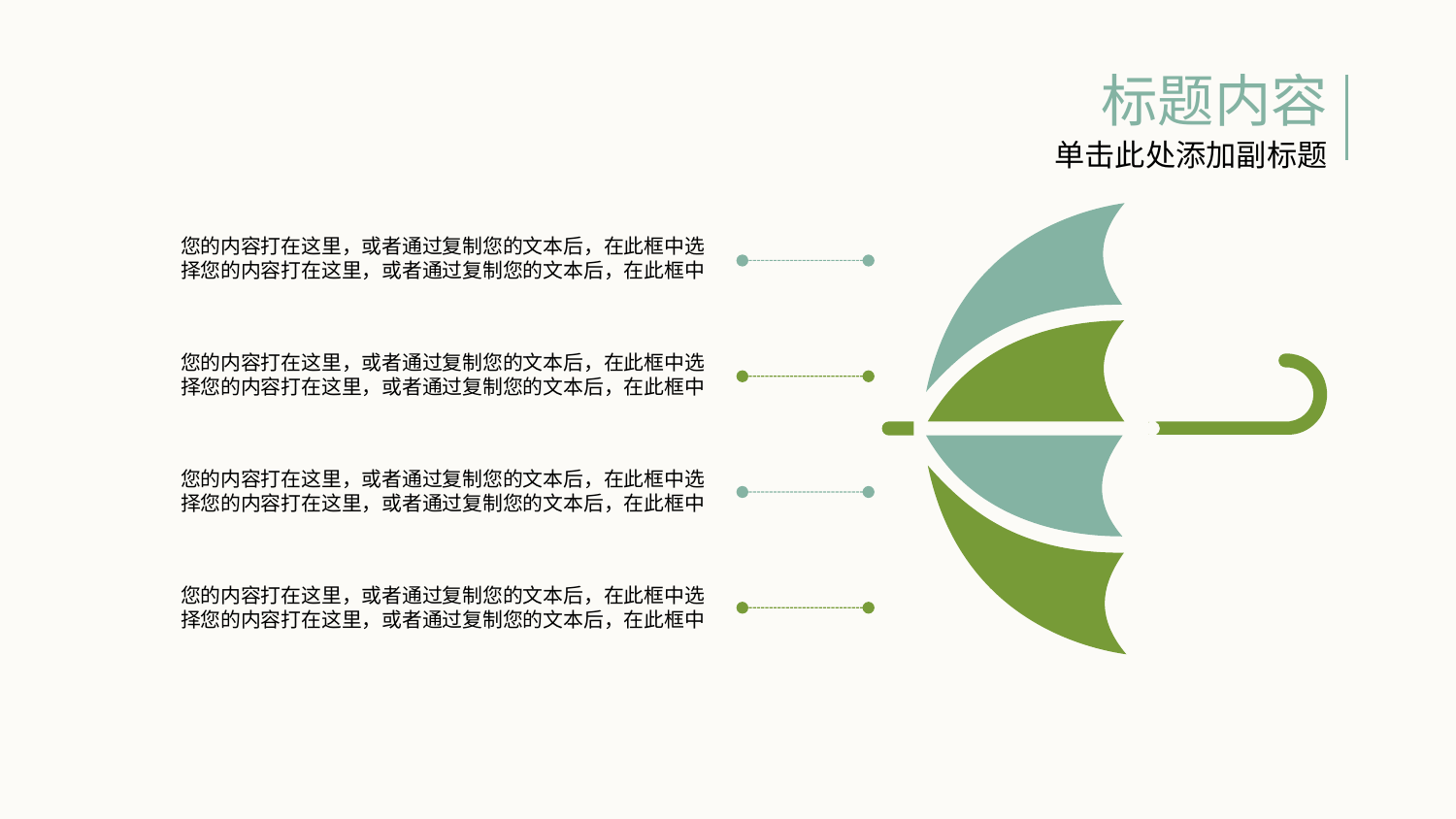

标题内容
单击此处添加副标题

您的内容打在这里，或者通过复制您的文本后，在此框中选择您的内容打在这里，或者通过复制您的文本后，在此框中
您的内容打在这里，或者通过复制您的文本后，在此框中选择您的内容打在这里，或者通过复制您的文本后，在此框中
您的内容打在这里，或者通过复制您的文本后，在此框中选择您的内容打在这里，或者通过复制您的文本后，在此框中
您的内容打在这里，或者通过复制您的文本后，在此框中选择您的内容打在这里，或者通过复制您的文本后，在此框中